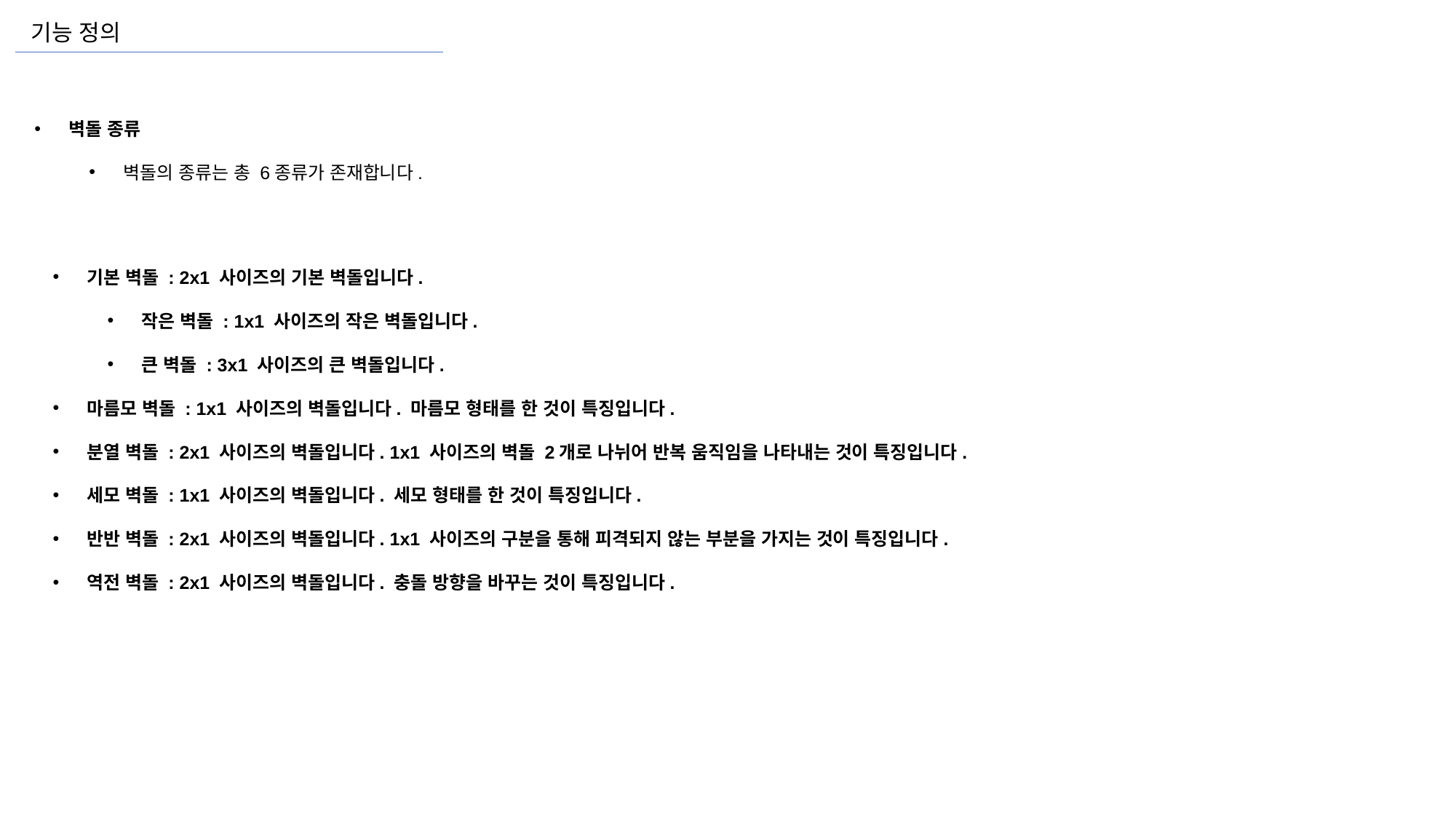

기능 정의
벽돌 종류
벽돌의 종류는 총 6종류가 존재합니다.

기본 벽돌 : 2x1 사이즈의 기본 벽돌입니다.
작은 벽돌 : 1x1 사이즈의 작은 벽돌입니다.
큰 벽돌 : 3x1 사이즈의 큰 벽돌입니다.
마름모 벽돌 : 1x1 사이즈의 벽돌입니다. 마름모 형태를 한 것이 특징입니다.
분열 벽돌 : 2x1 사이즈의 벽돌입니다. 1x1 사이즈의 벽돌 2개로 나뉘어 반복 움직임을 나타내는 것이 특징입니다.
세모 벽돌 : 1x1 사이즈의 벽돌입니다. 세모 형태를 한 것이 특징입니다.
반반 벽돌 : 2x1 사이즈의 벽돌입니다. 1x1 사이즈의 구분을 통해 피격되지 않는 부분을 가지는 것이 특징입니다.
역전 벽돌 : 2x1 사이즈의 벽돌입니다. 충돌 방향을 바꾸는 것이 특징입니다.